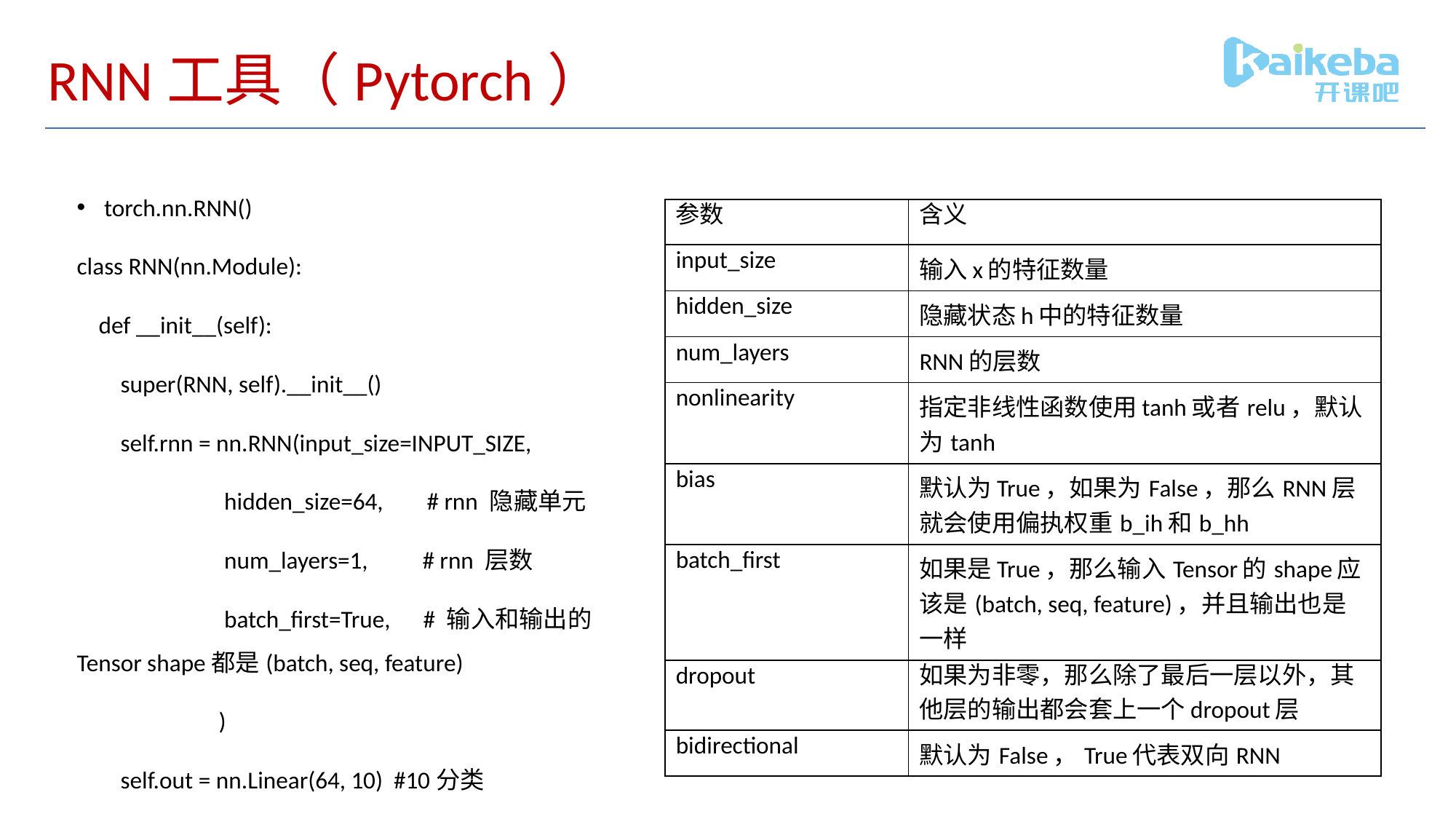

# RNN工具（Pytorch）
torch.nn.RNN()
class RNN(nn.Module):
    def __init__(self):
        super(RNN, self).__init__()
        self.rnn = nn.RNN(input_size=INPUT_SIZE,
                           hidden_size=64,        # rnn 隐藏单元
                           num_layers=1,          # rnn 层数
                           batch_first=True,      # 输入和输出的Tensor shape都是(batch, seq, feature)
                          )
        self.out = nn.Linear(64, 10)  #10分类

| 参数 | 含义 |
| --- | --- |
| input\_size | 输入x的特征数量 |
| hidden\_size | 隐藏状态h中的特征数量 |
| num\_layers | RNN的层数 |
| nonlinearity | 指定非线性函数使用tanh或者relu，默认为tanh |
| bias | 默认为True，如果为False，那么RNN层就会使用偏执权重b\_ih和b\_hh |
| batch\_first | 如果是True，那么输入Tensor的shape应该是(batch, seq, feature)，并且输出也是一样 |
| dropout | 如果为非零，那么除了最后一层以外，其他层的输出都会套上一个dropout层 |
| bidirectional | 默认为False，True代表双向RNN |